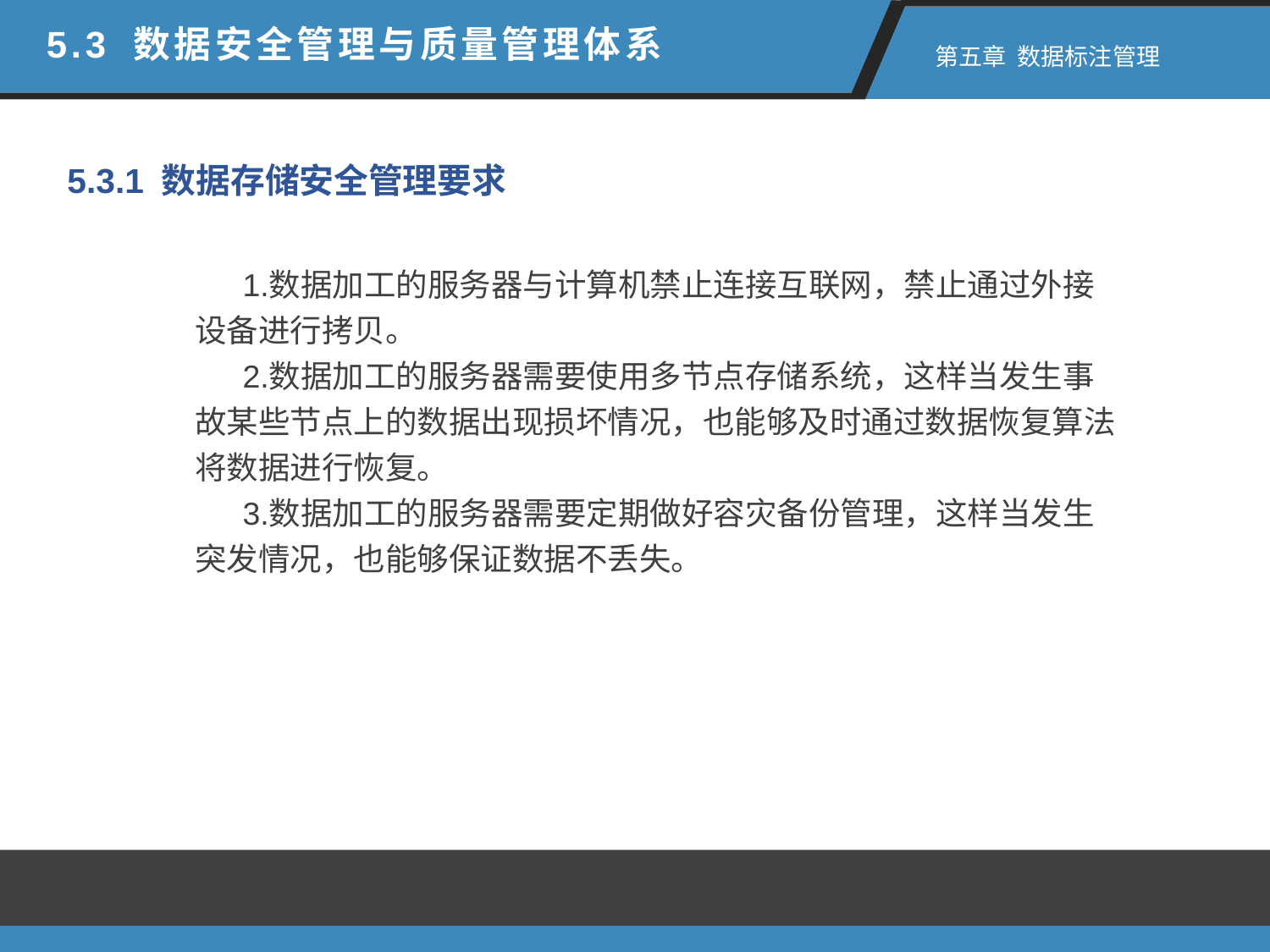

5.3 数据安全管理与质量管理体系
  第五章  数据标注管理
5.3.1 数据存储安全管理要求
数据加工的服务器与计算机禁止连接互联网，禁止通过外接设备进行拷贝。
数据加工的服务器需要使用多节点存储系统，这样当发生事故某些节点上的数据出现损坏情况，也能够及时通过数据恢复算法将数据进行恢复。
数据加工的服务器需要定期做好容灾备份管理，这样当发生突发情况，也能够保证数据不丢失。